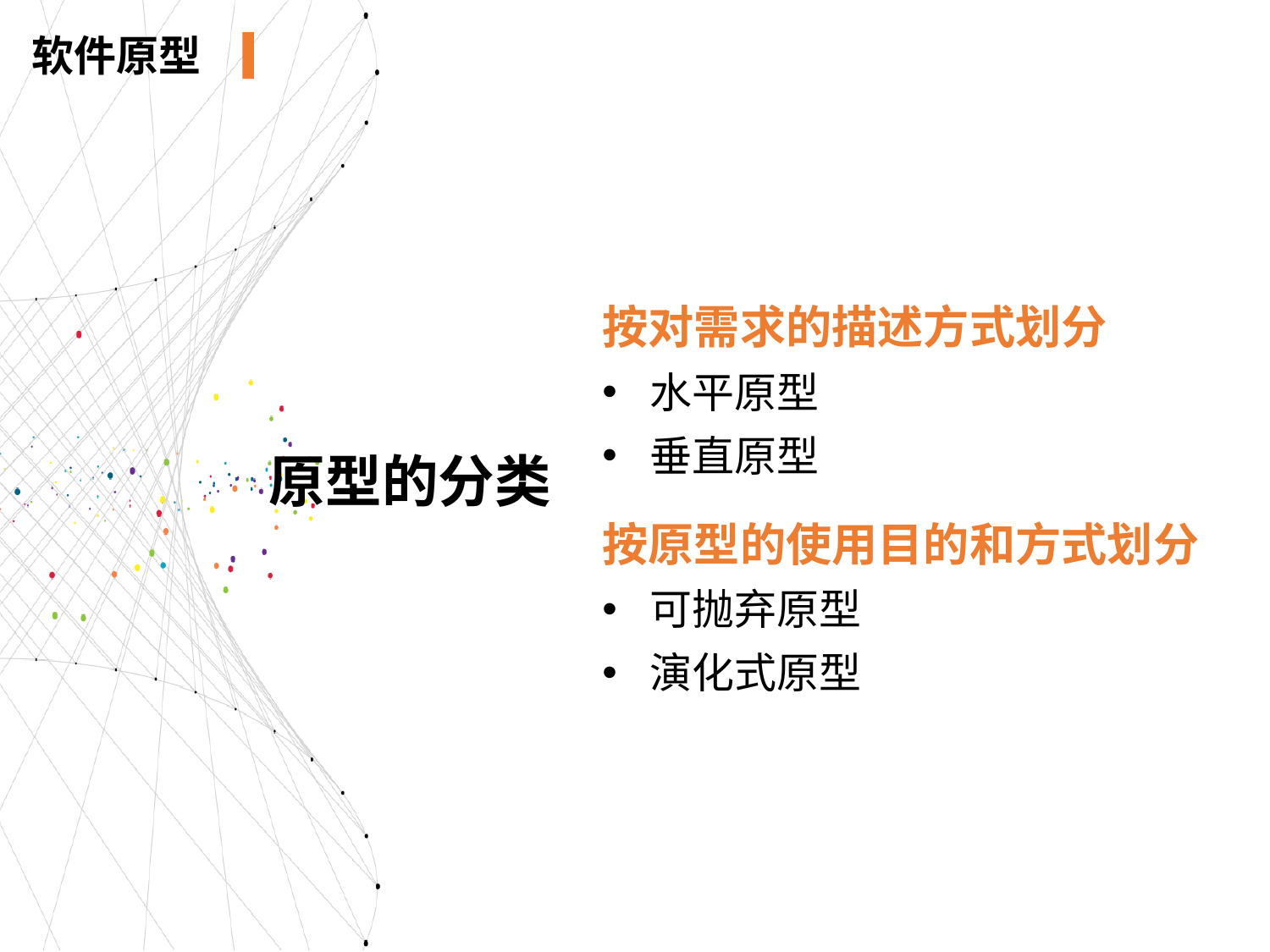

软件原型

按对需求的描述方式划分
水平原型
垂直原型
按原型的使用目的和方式划分
可抛弃原型
演化式原型
原型的分类